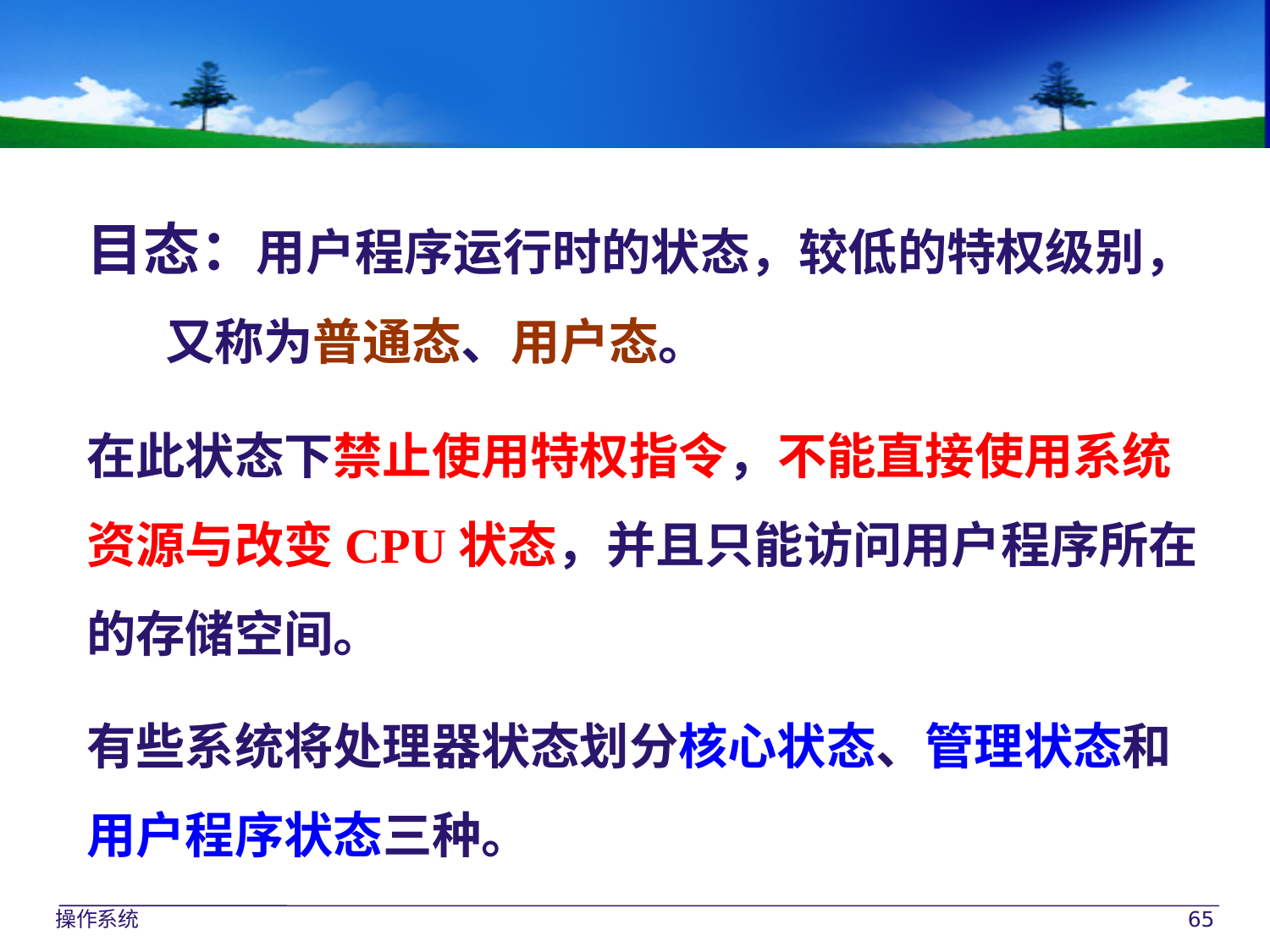

目态：用户程序运行时的状态，较低的特权级别，
       又称为普通态、用户态。
在此状态下禁止使用特权指令，不能直接使用系统
资源与改变CPU状态，并且只能访问用户程序所在
的存储空间。
有些系统将处理器状态划分核心状态、管理状态和
用户程序状态三种。
操作系统
65